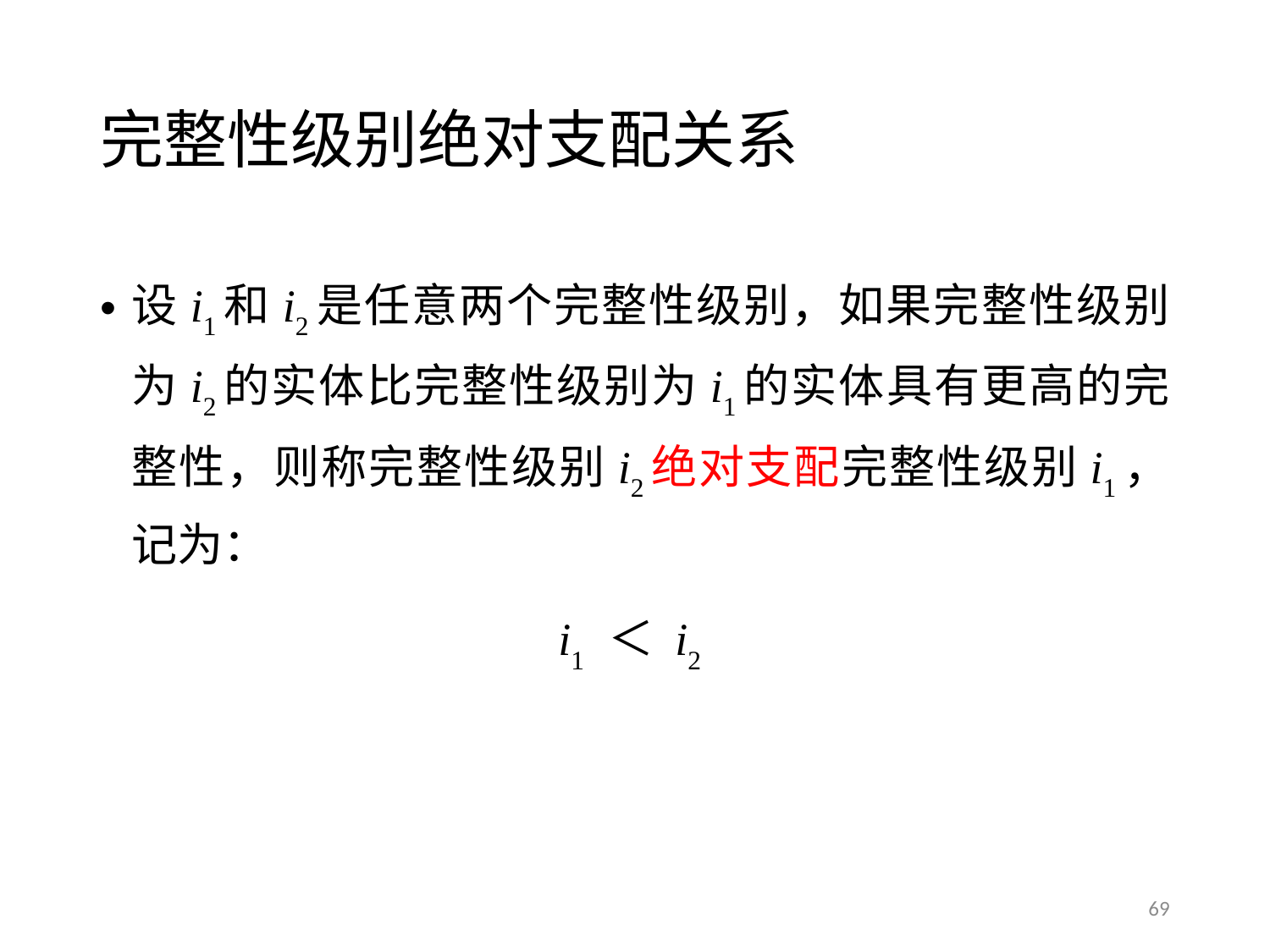

# 完整性级别绝对支配关系
设i1和i2是任意两个完整性级别，如果完整性级别为i2的实体比完整性级别为i1的实体具有更高的完整性，则称完整性级别i2绝对支配完整性级别i1，记为：
i1 ＜ i2
69